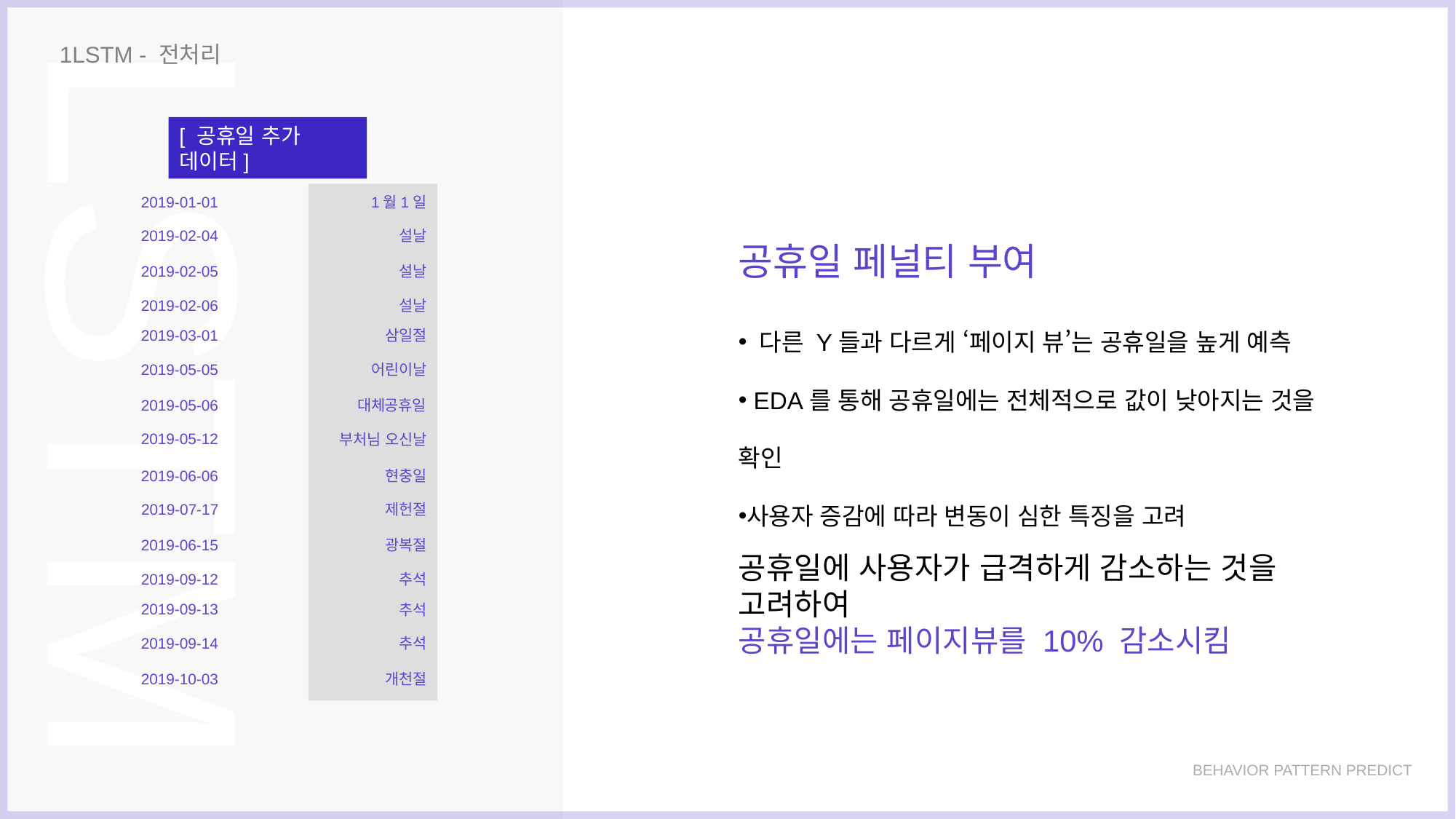

1LSTM - 전처리
[ 공휴일 추가 데이터]

2019-01-01

1월1일

LSTM
2019-02-04

설날
공휴일 페널티 부여

 다른 Y들과 다르게 ‘페이지 뷰’는 공휴일을 높게 예측
 EDA를 통해 공휴일에는 전체적으로 값이 낮아지는 것을 확인
사용자 증감에 따라 변동이 심한 특징을 고려

공휴일에 사용자가 급격하게 감소하는 것을 고려하여
공휴일에는 페이지뷰를 10% 감소시킴
2019-02-05

설날
2019-02-06

설날
2019-03-01

삼일절
2019-05-05

어린이날
2019-05-06

대체공휴일
2019-05-12

부처님 오신날
2019-06-06

현충일
2019-07-17

제헌절
2019-06-15

광복절
2019-09-12

추석
2019-09-13

추석
2019-09-14

추석
2019-10-03

개천절

BEHAVIOR PATTERN PREDICT